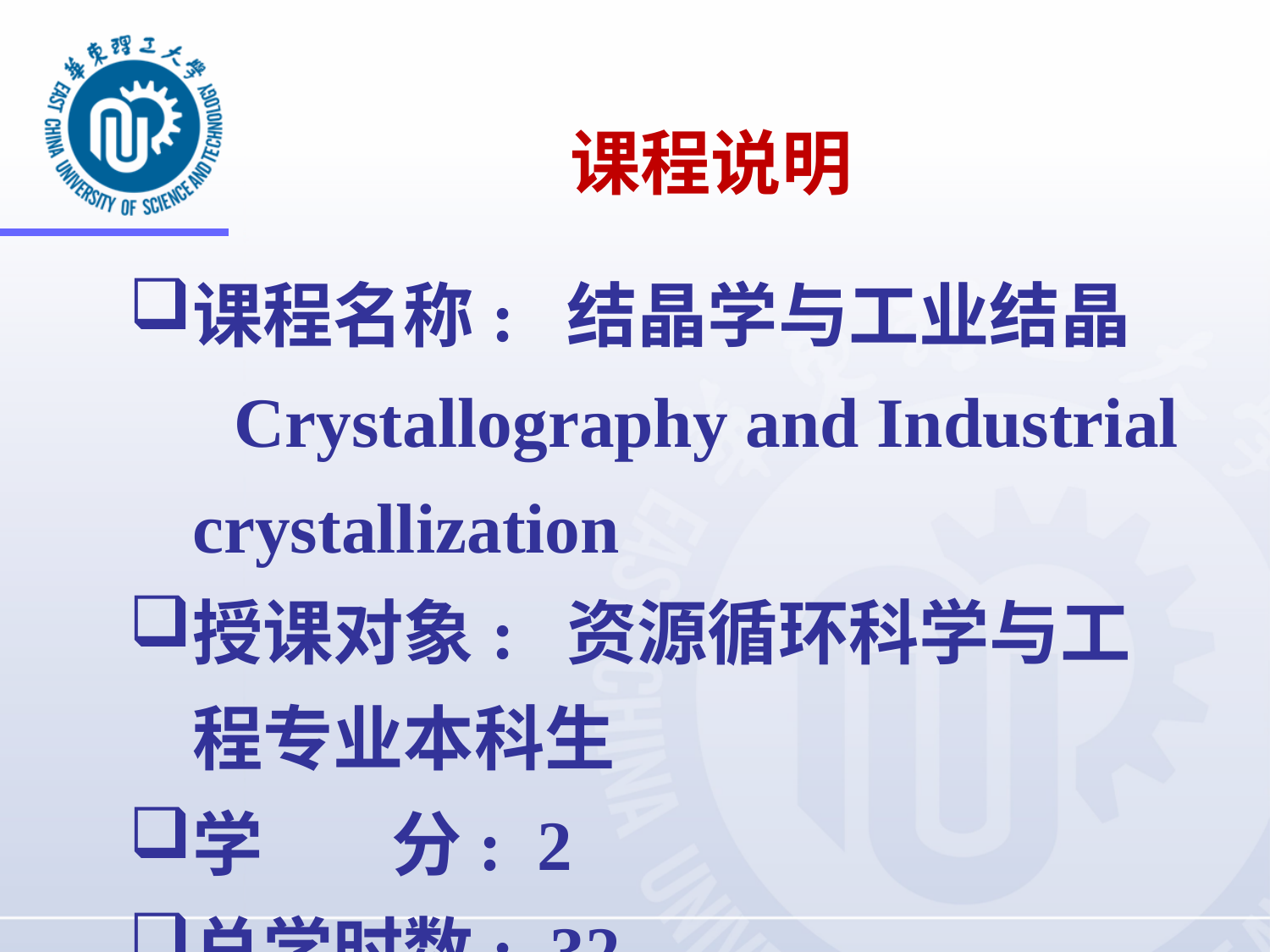

# 课程说明
课程名称:  结晶学与工业结晶
      Crystallography and Industrial crystallization
授课对象:  资源循环科学与工程专业本科生
学        分:  2
总学时数:  32
周学时数:  每周2
考查方式:  闭卷考试，平时成绩占30% (包括出勤和作业等情况)